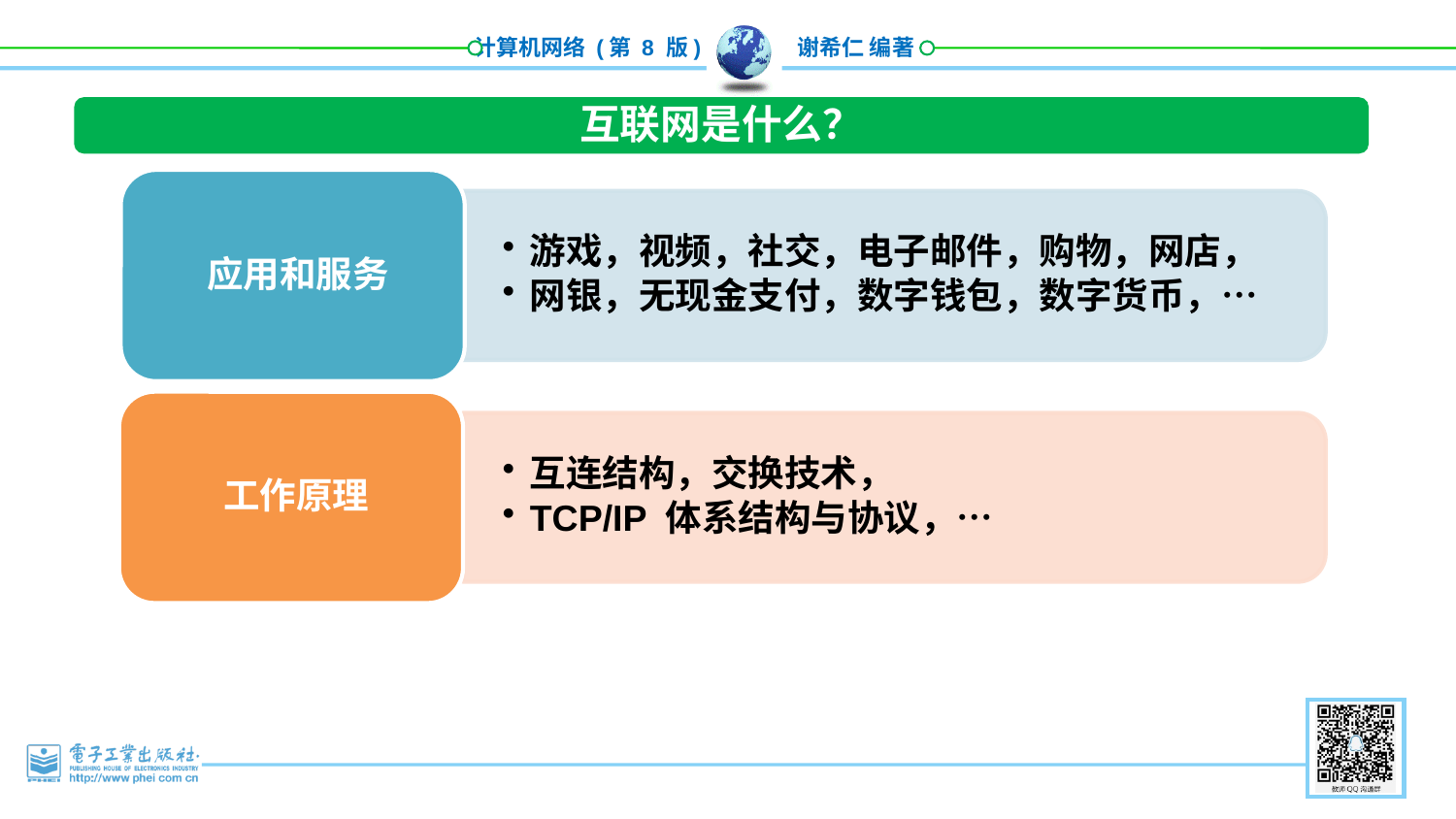

互联网是什么？

万物联网
人人用网
游戏，视频，社交，电子邮件，购物，网店，
网银，无现金支付，数字钱包，数字货币，…
应用和服务
互连结构，交换技术，
TCP/IP 体系结构与协议，…
工作原理